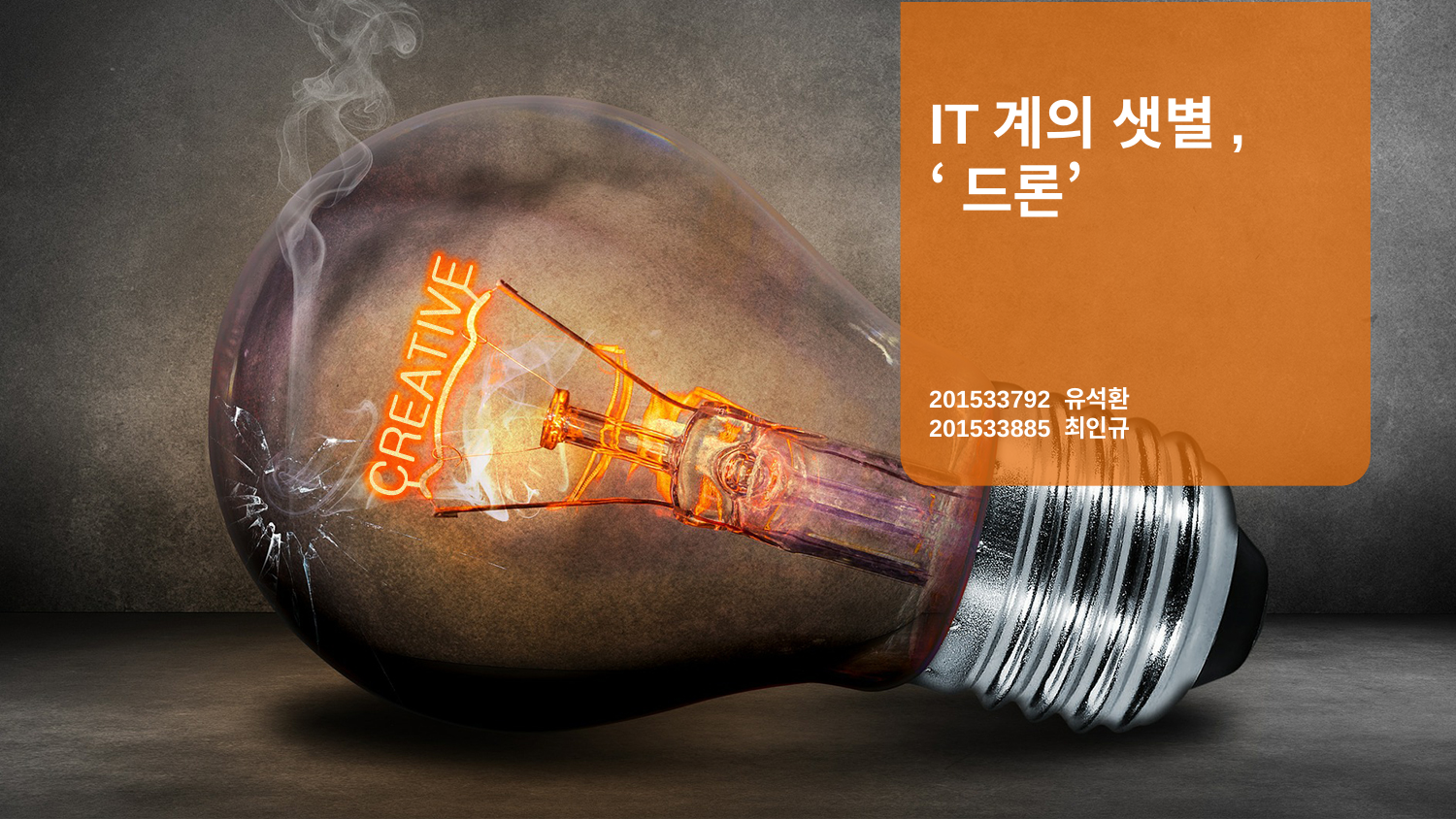

IT계의 샛별,
‘드론’
201533792 유석환
201533885 최인규